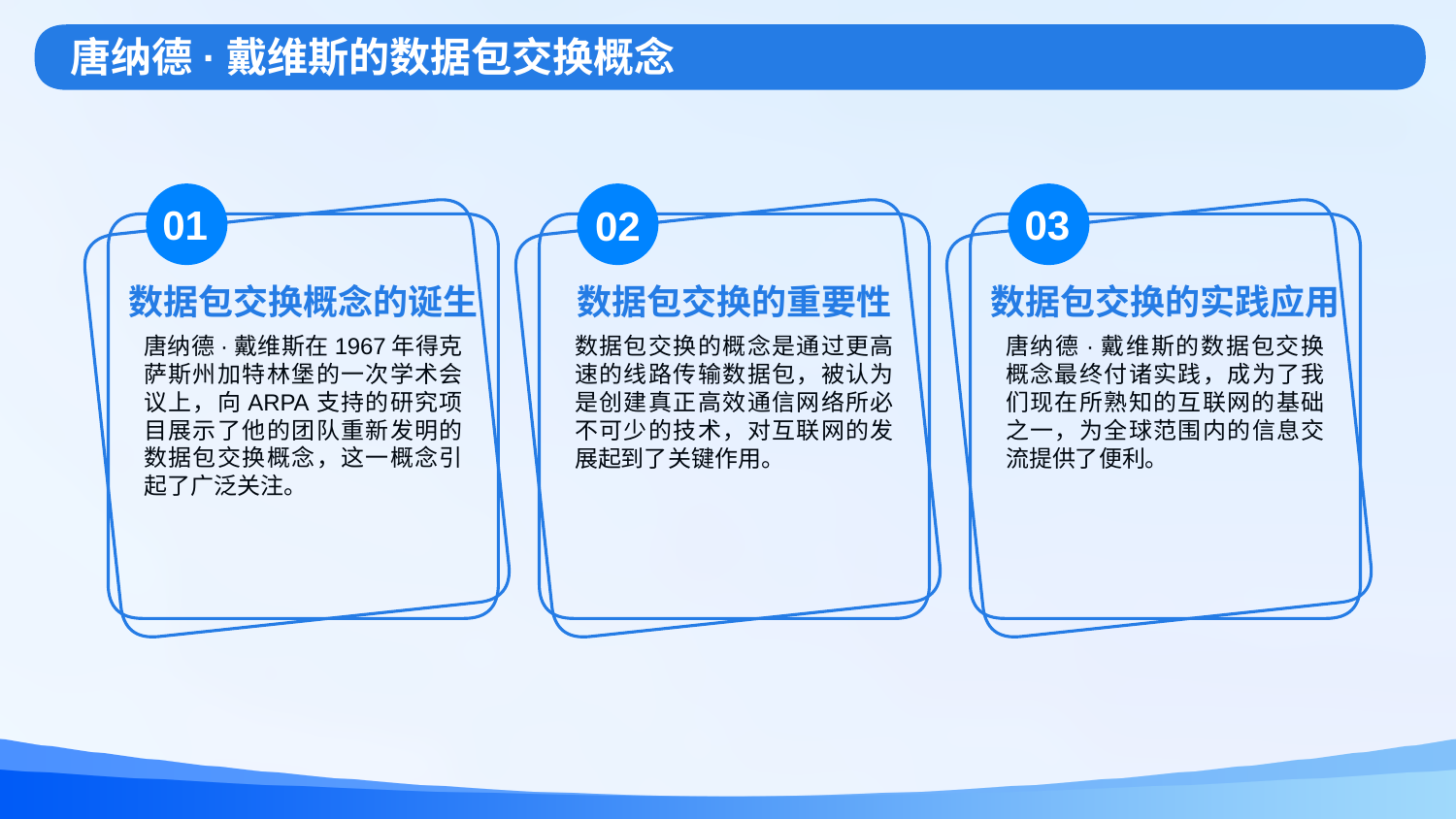

唐纳德·戴维斯的数据包交换概念

01
03
02

数据包交换概念的诞生
数据包交换的重要性
数据包交换的实践应用
唐纳德·戴维斯在1967年得克萨斯州加特林堡的一次学术会议上，向ARPA支持的研究项目展示了他的团队重新发明的数据包交换概念，这一概念引起了广泛关注。
数据包交换的概念是通过更高速的线路传输数据包，被认为是创建真正高效通信网络所必不可少的技术，对互联网的发展起到了关键作用。
唐纳德·戴维斯的数据包交换概念最终付诸实践，成为了我们现在所熟知的互联网的基础之一，为全球范围内的信息交流提供了便利。